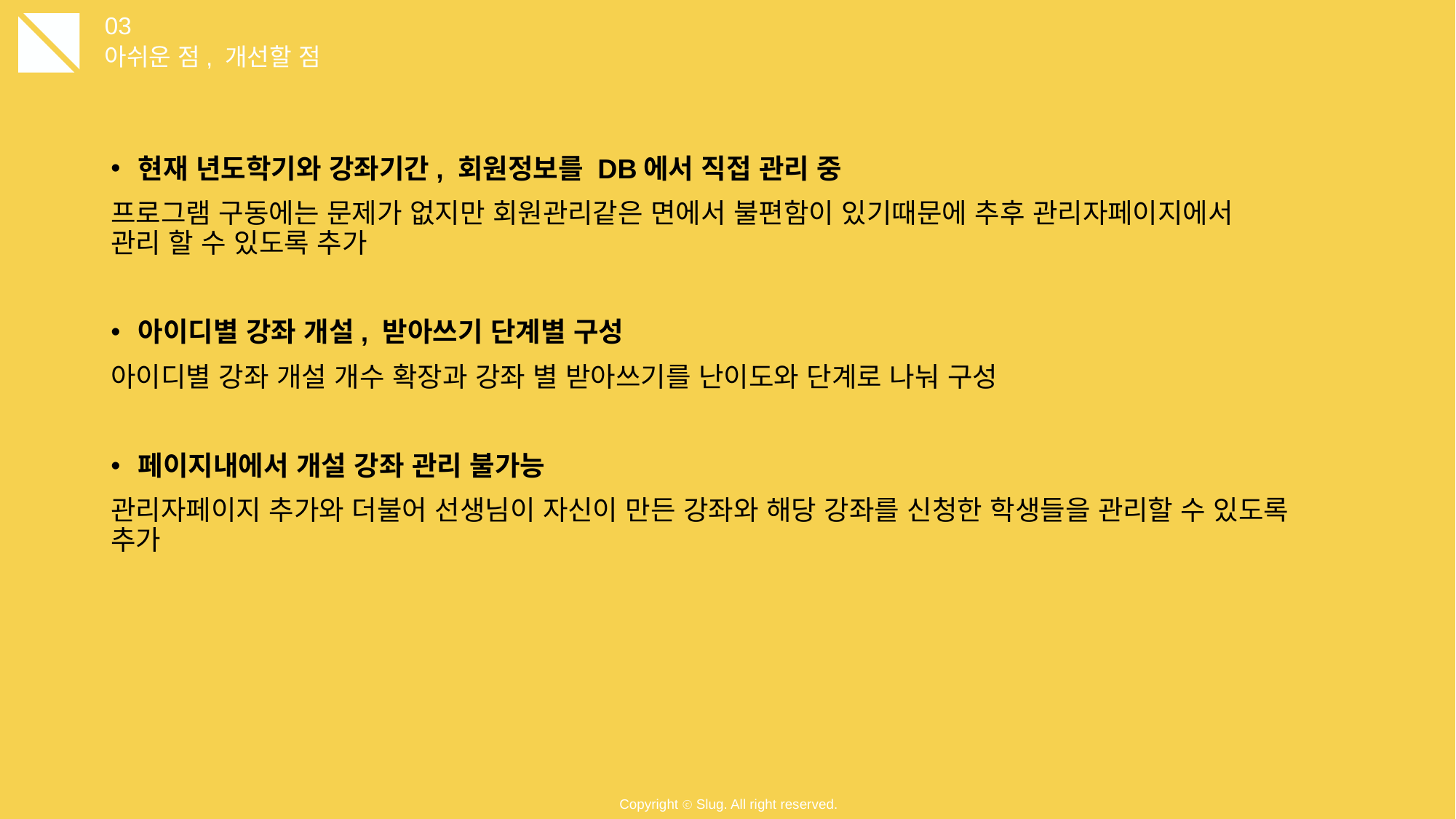

03

아쉬운 점, 개선할 점
현재 년도학기와 강좌기간, 회원정보를 DB에서 직접 관리 중
프로그램 구동에는 문제가 없지만 회원관리같은 면에서 불편함이 있기때문에 추후 관리자페이지에서 관리 할 수 있도록 추가

아이디별 강좌 개설, 받아쓰기 단계별 구성
아이디별 강좌 개설 개수 확장과 강좌 별 받아쓰기를 난이도와 단계로 나눠 구성

페이지내에서 개설 강좌 관리 불가능
관리자페이지 추가와 더불어 선생님이 자신이 만든 강좌와 해당 강좌를 신청한 학생들을 관리할 수 있도록 추가

Copyright ⓒ Slug. All right reserved.